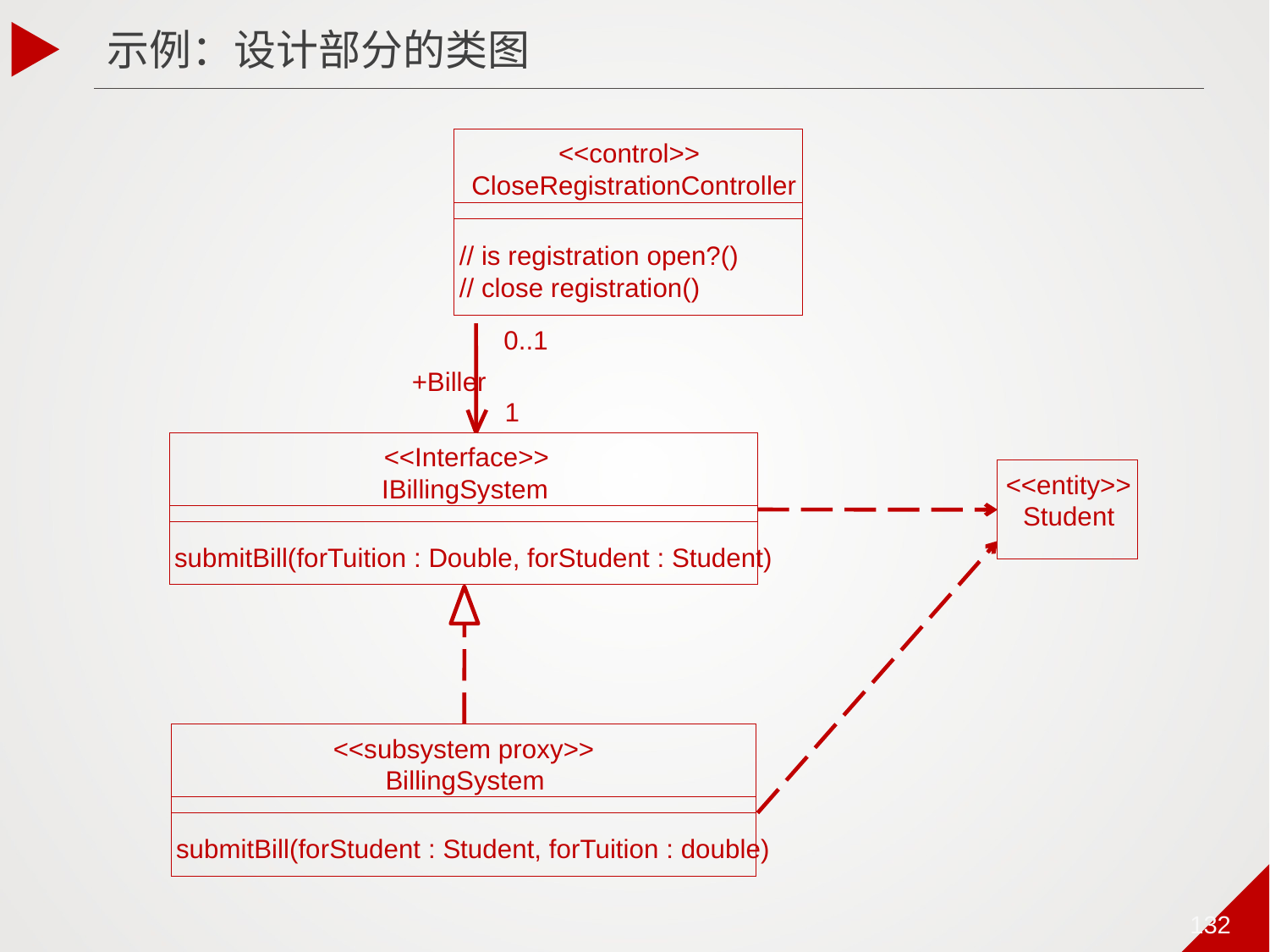

132
示例：设计部分的类图

<<control>>
CloseRegistrationController

// is registration open?()
// close registration()

0..1
+Biller
1

<<Interface>>

<<entity>>
IBillingSystem
Student

submitBill(forTuition : Double, forStudent : Student)

<<subsystem proxy>>
BillingSystem

submitBill(forStudent : Student, forTuition : double)